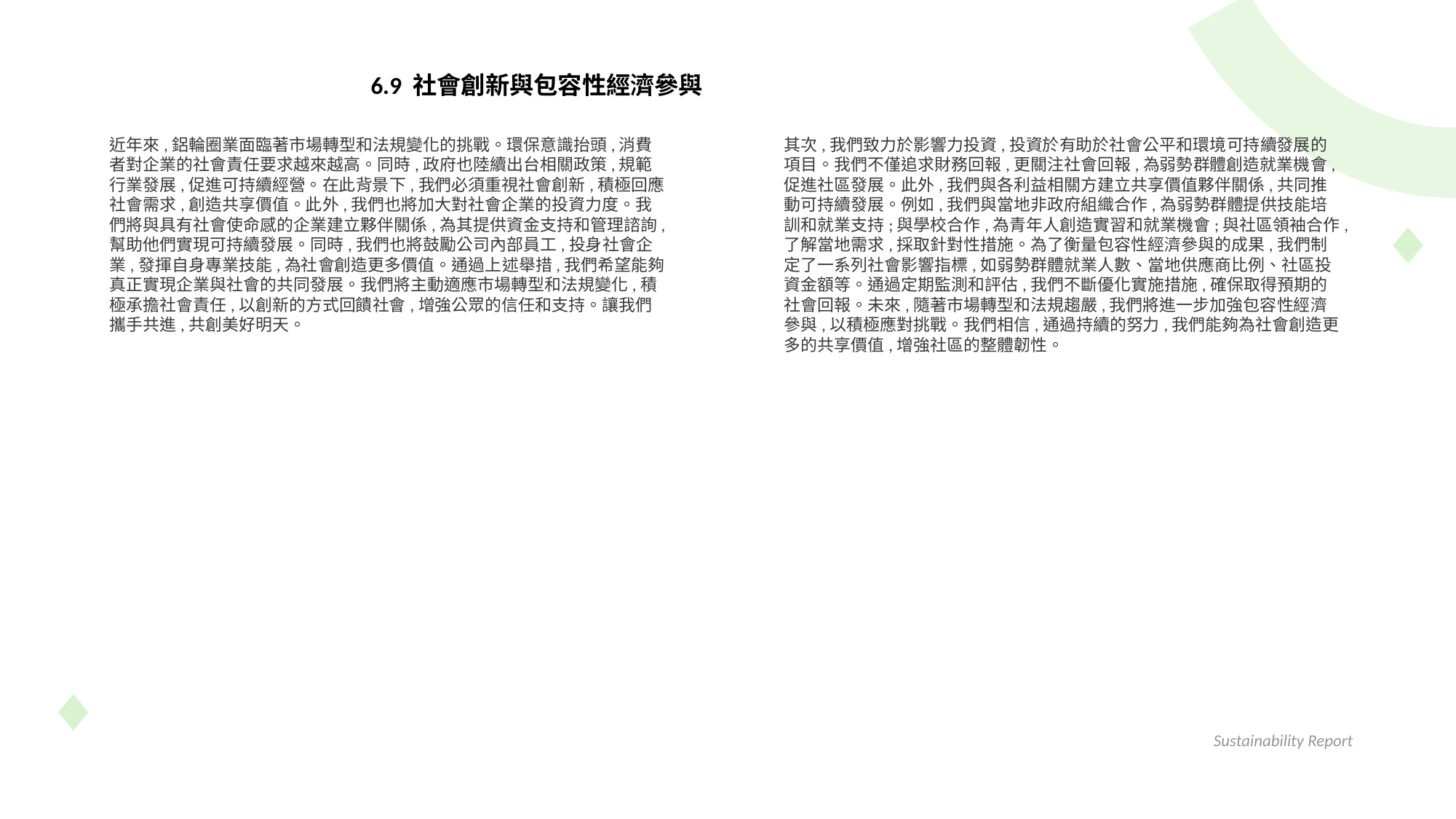

6.9 社會創新與包容性經濟參與
近年來,鋁輪圈業面臨著市場轉型和法規變化的挑戰。環保意識抬頭,消費者對企業的社會責任要求越來越高。同時,政府也陸續出台相關政策,規範行業發展,促進可持續經營。在此背景下,我們必須重視社會創新,積極回應社會需求,創造共享價值。此外,我們也將加大對社會企業的投資力度。我們將與具有社會使命感的企業建立夥伴關係,為其提供資金支持和管理諮詢,幫助他們實現可持續發展。同時,我們也將鼓勵公司內部員工,投身社會企業,發揮自身專業技能,為社會創造更多價值。通過上述舉措,我們希望能夠真正實現企業與社會的共同發展。我們將主動適應市場轉型和法規變化,積極承擔社會責任,以創新的方式回饋社會,增強公眾的信任和支持。讓我們攜手共進,共創美好明天。
其次,我們致力於影響力投資,投資於有助於社會公平和環境可持續發展的項目。我們不僅追求財務回報,更關注社會回報,為弱勢群體創造就業機會,促進社區發展。此外,我們與各利益相關方建立共享價值夥伴關係,共同推動可持續發展。例如,我們與當地非政府組織合作,為弱勢群體提供技能培訓和就業支持;與學校合作,為青年人創造實習和就業機會;與社區領袖合作,了解當地需求,採取針對性措施。為了衡量包容性經濟參與的成果,我們制定了一系列社會影響指標,如弱勢群體就業人數、當地供應商比例、社區投資金額等。通過定期監測和評估,我們不斷優化實施措施,確保取得預期的社會回報。未來,隨著市場轉型和法規趨嚴,我們將進一步加強包容性經濟參與,以積極應對挑戰。我們相信,通過持續的努力,我們能夠為社會創造更多的共享價值,增強社區的整體韌性。
Sustainability Report